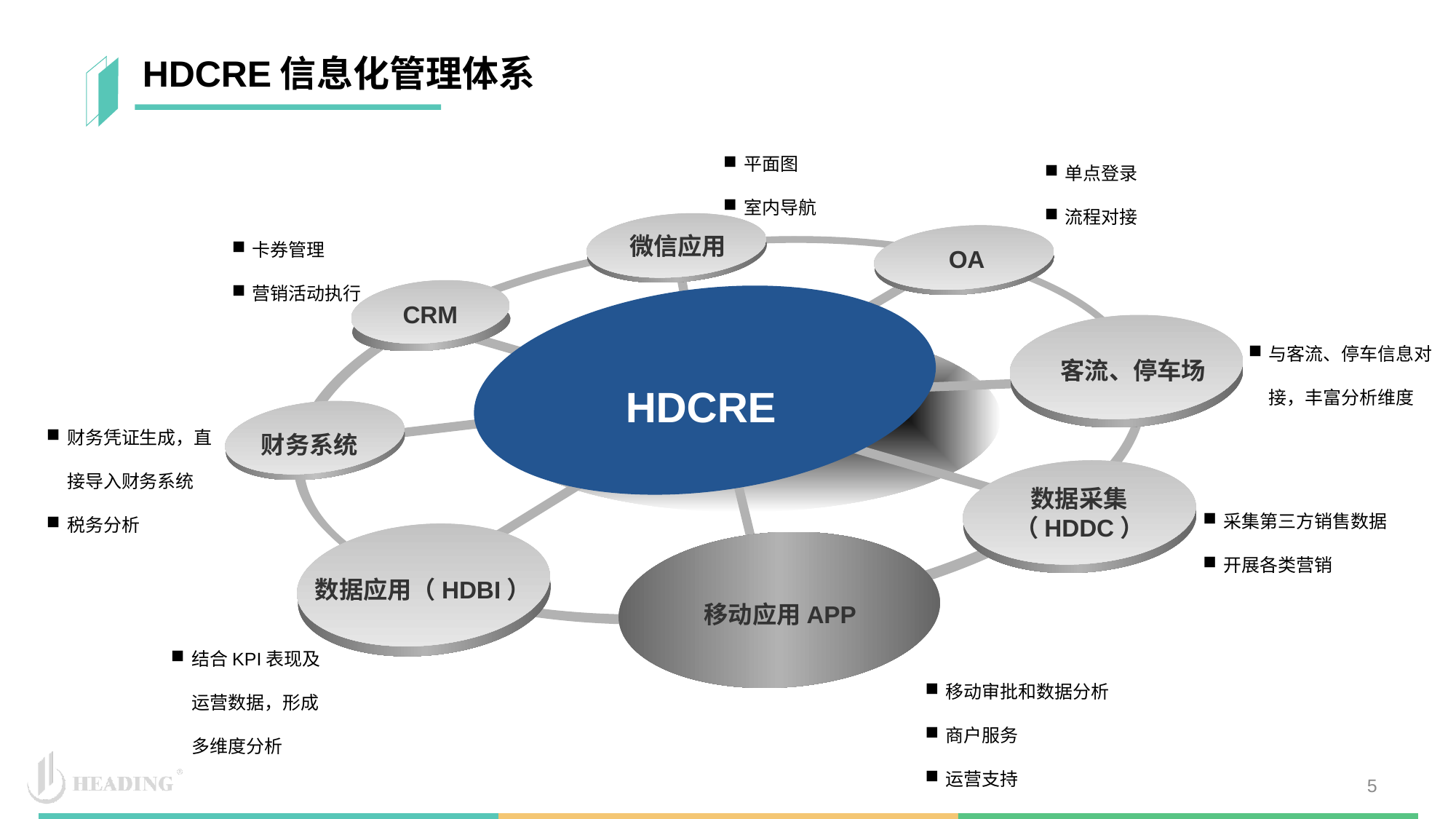

HDCRE信息化管理体系

平面图
室内导航
单点登录
流程对接
卡券管理
营销活动执行

微信应用

数据采集
OA

CRM
与客流、停车信息对接，丰富分析维度

HDCRE
客流、停车场

财务凭证生成，直接导入财务系统
税务分析

财务系统

数据采集（HDDC）
采集第三方销售数据
开展各类营销

数据应用（HDBI）
移动应用APP
结合KPI表现及运营数据，形成多维度分析
移动审批和数据分析
商户服务
运营支持
5